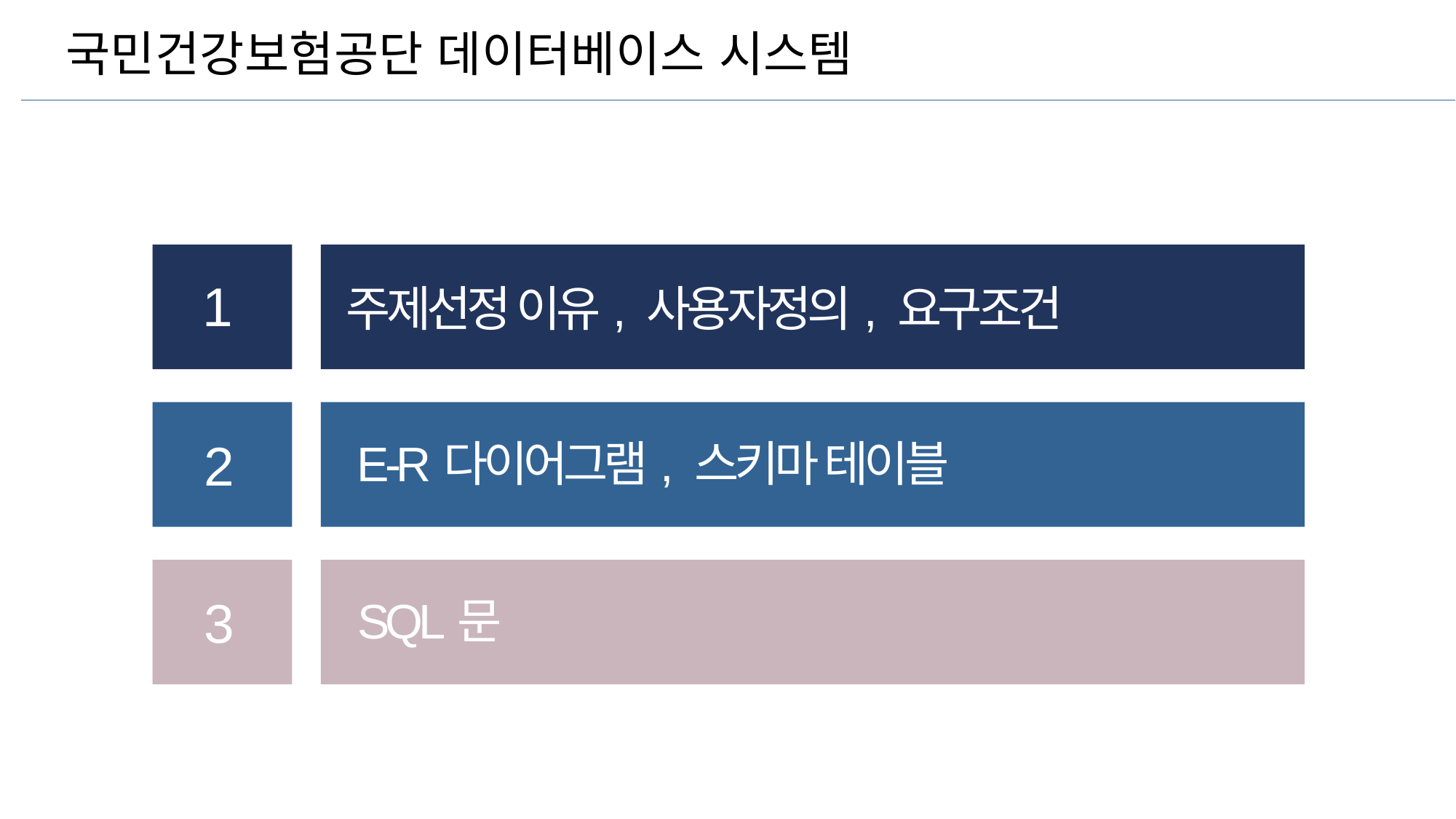

Part 1
국민건강보험공단 데이터베이스 시스템

1
주제선정 이유, 사용자정의, 요구조건

2
E-R다이어그램, 스키마 테이블

3
SQL문